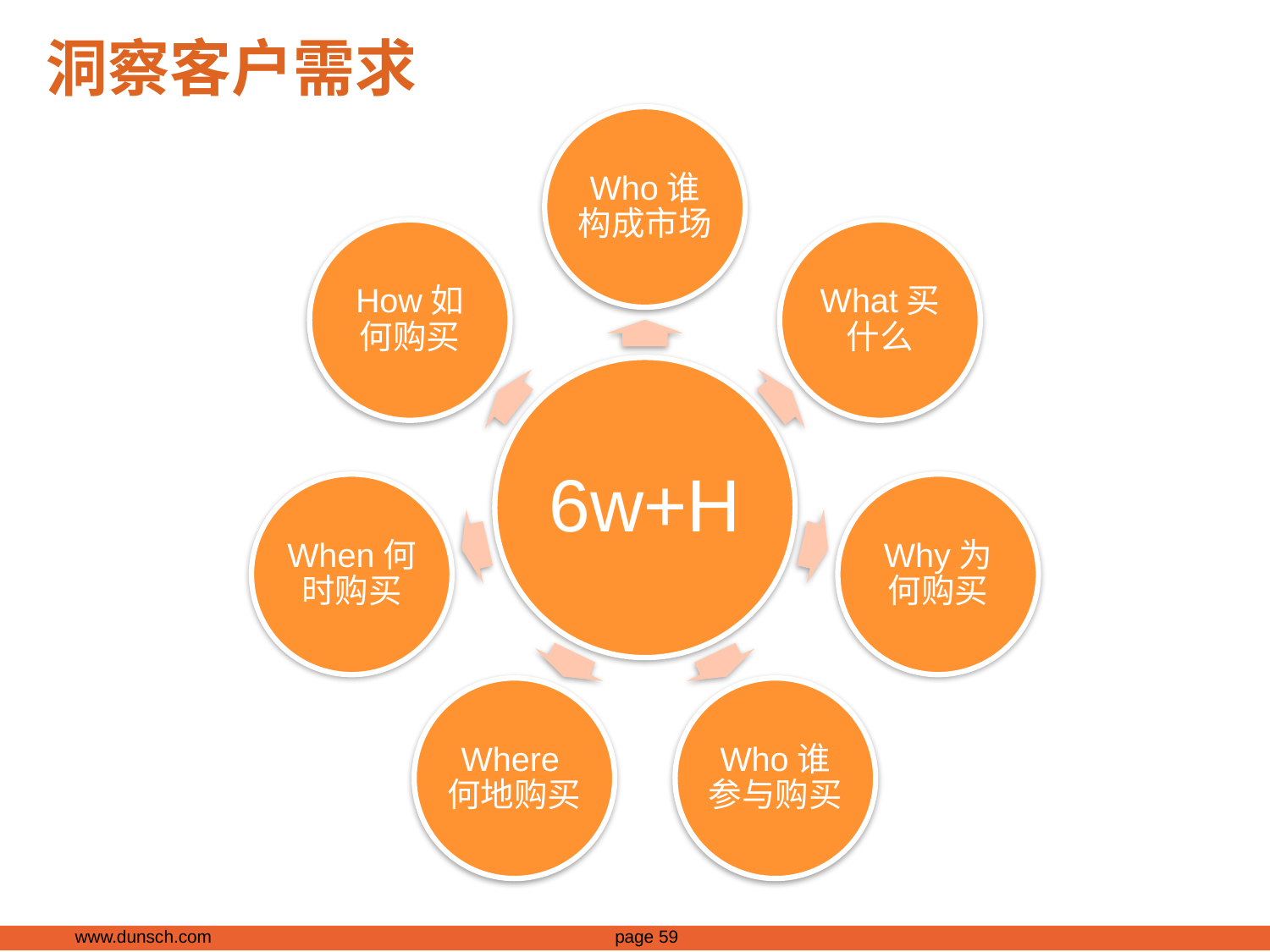

# 洞察客户需求
6w+H

Who谁构成市场

What买什么

Why为何购买

Who谁参与购买

Where何地购买

When何时购买

How如何购买